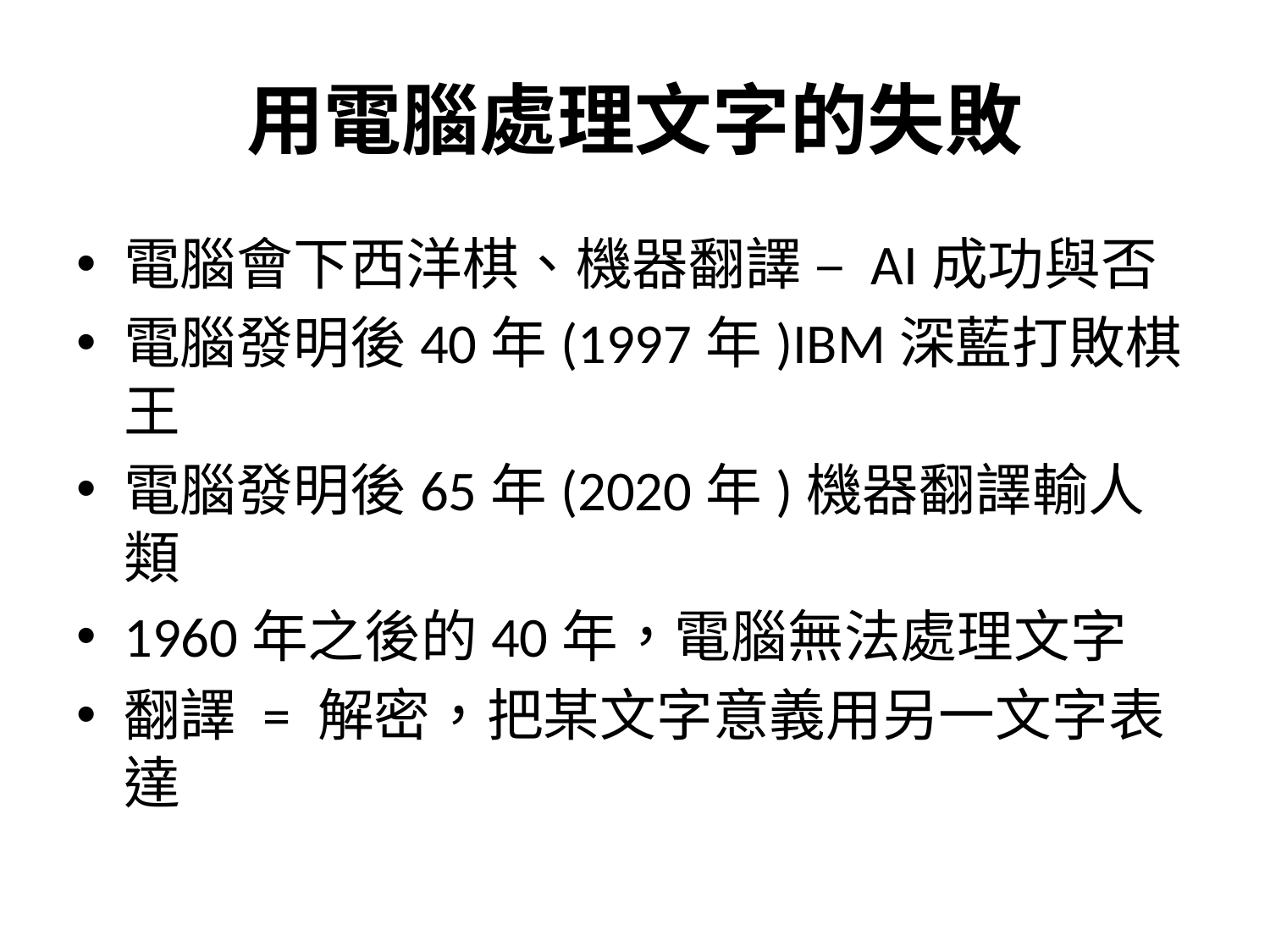

# 用電腦處理文字的失敗
電腦會下西洋棋、機器翻譯 – AI成功與否
電腦發明後40年(1997年)IBM深藍打敗棋王
電腦發明後65年(2020年)機器翻譯輸人類
1960年之後的40年，電腦無法處理文字
翻譯 = 解密，把某文字意義用另一文字表達